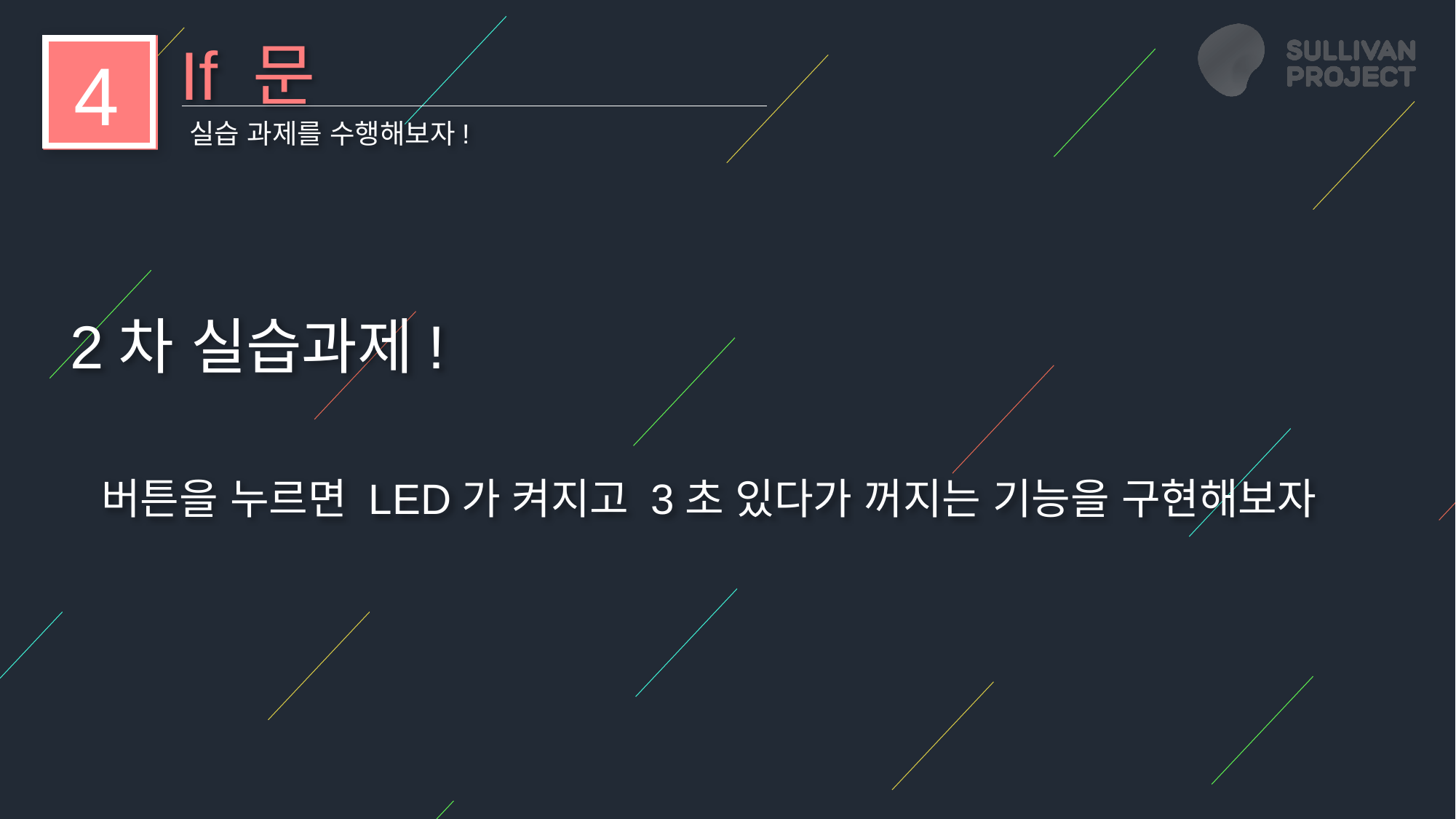

If 문

4
실습 과제를 수행해보자!
2차 실습과제!

 버튼을 누르면 LED가 켜지고 3초 있다가 꺼지는 기능을 구현해보자